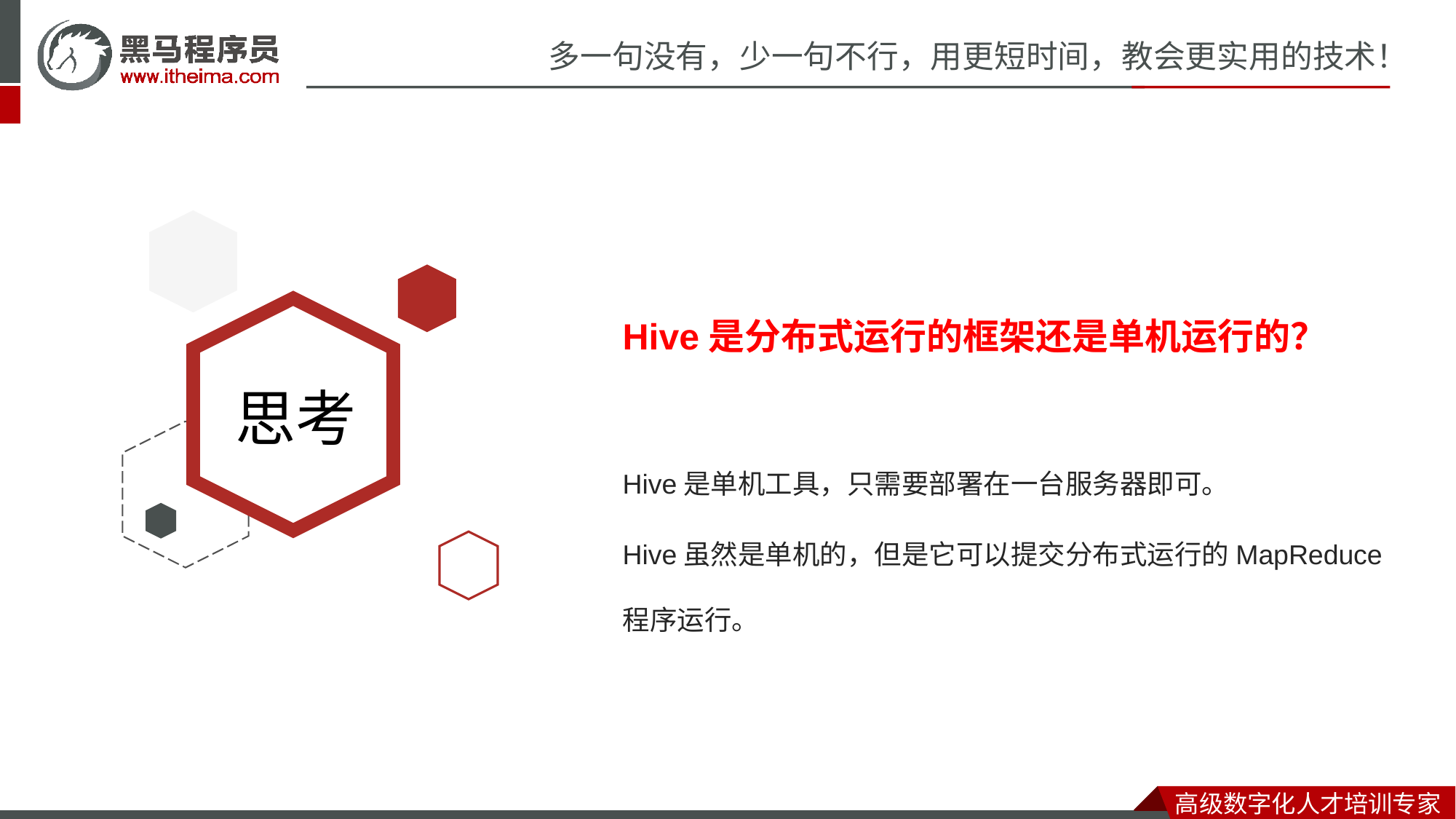

Hive是分布式运行的框架还是单机运行的？

Hive是单机工具，只需要部署在一台服务器即可。
Hive虽然是单机的，但是它可以提交分布式运行的MapReduce程序运行。